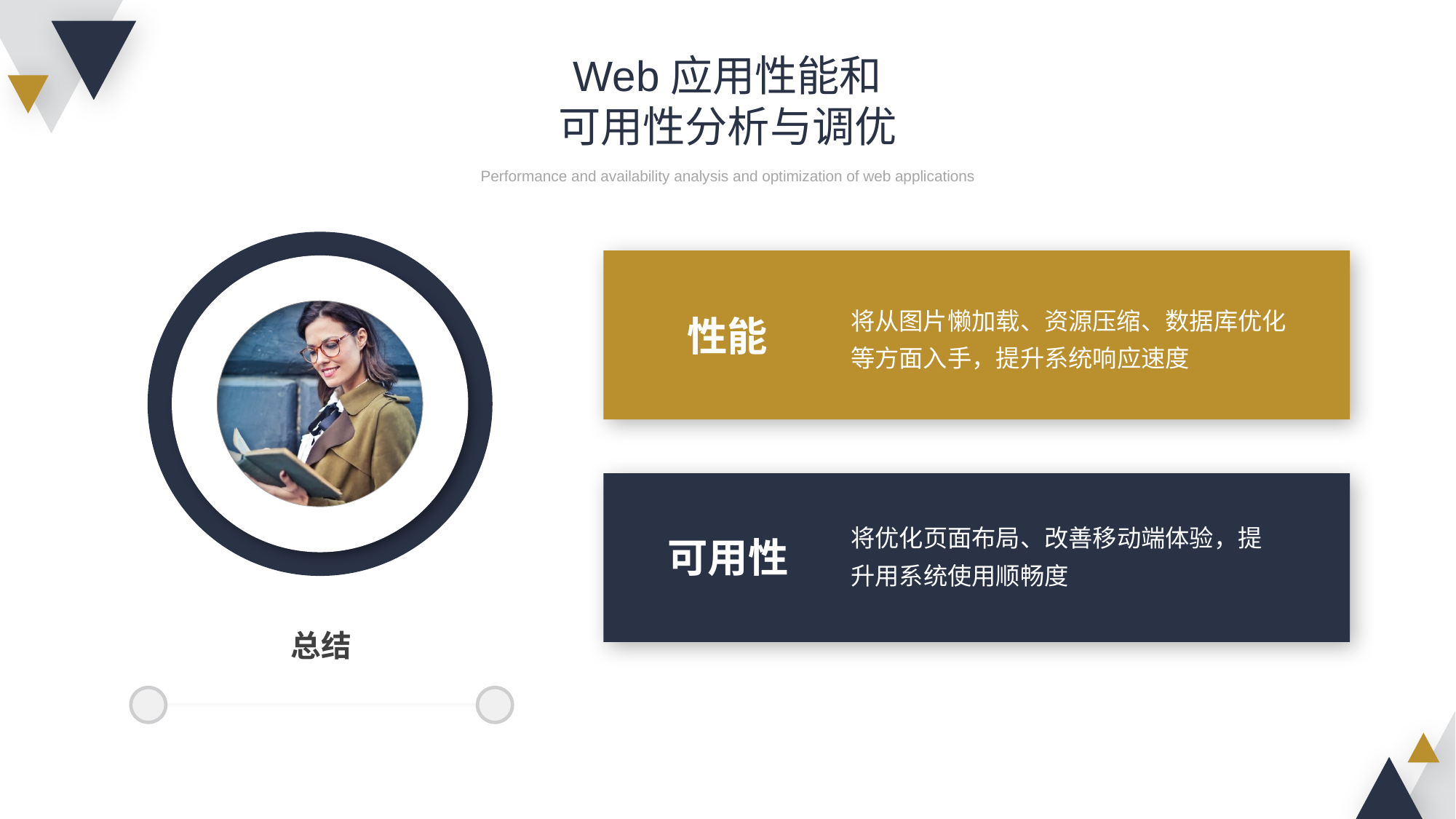

Web应用性能和
可用性分析与调优
Performance and availability analysis and optimization of web applications

将从图片懒加载、资源压缩、数据库优化等方面入手，提升系统响应速度
性能

将优化页面布局、改善移动端体验，提升用系统使用顺畅度
可用性
总结